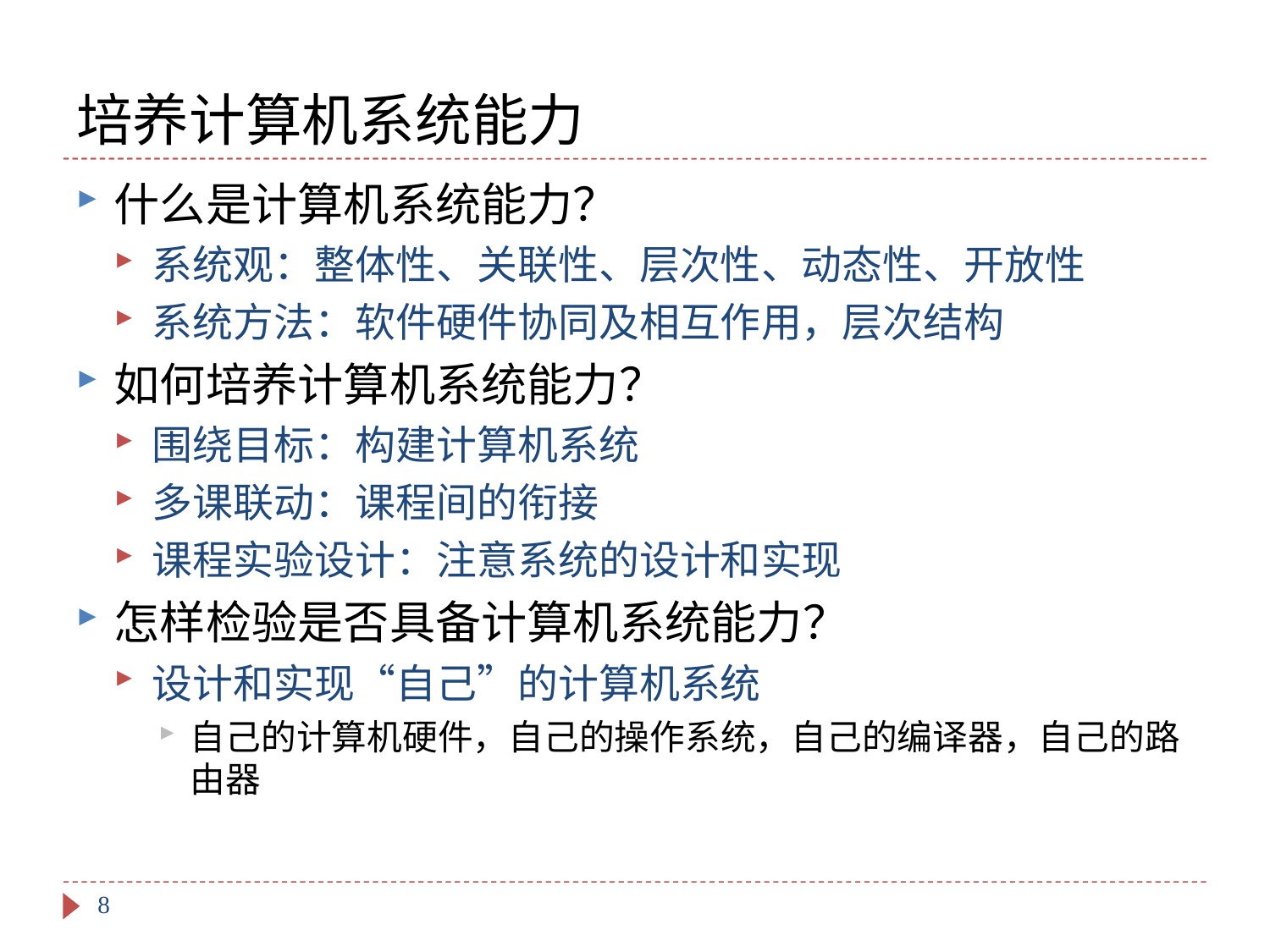

# 培养计算机系统能力
什么是计算机系统能力？
系统观：整体性、关联性、层次性、动态性、开放性
系统方法：软件硬件协同及相互作用，层次结构
如何培养计算机系统能力？
围绕目标：构建计算机系统
多课联动：课程间的衔接
课程实验设计：注意系统的设计和实现
怎样检验是否具备计算机系统能力？
设计和实现“自己”的计算机系统
自己的计算机硬件，自己的操作系统，自己的编译器，自己的路由器
8